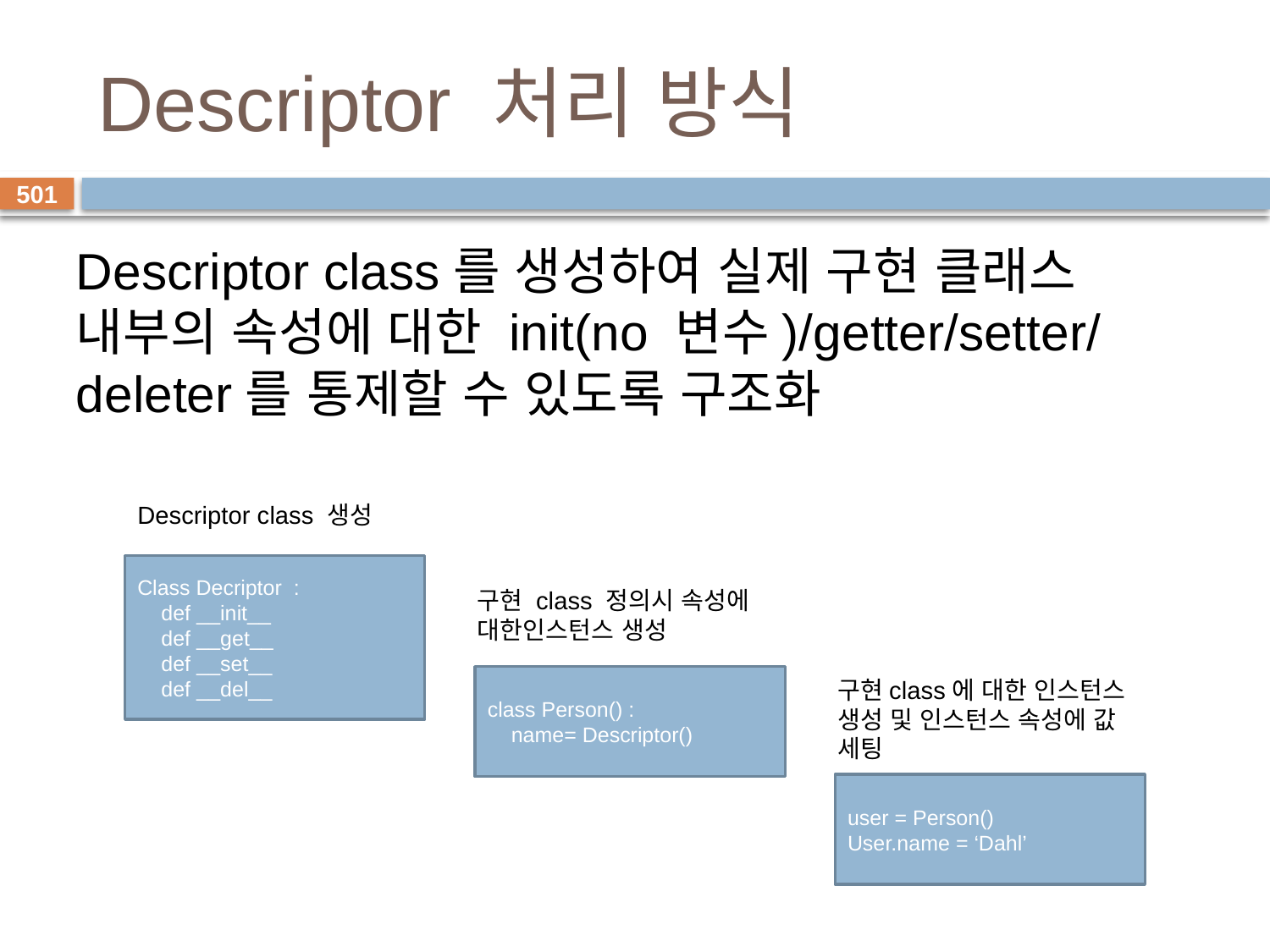

# Descriptor 처리 방식
501
Descriptor class를 생성하여 실제 구현 클래스 내부의 속성에 대한 init(no 변수)/getter/setter/deleter를 통제할 수 있도록 구조화
Descriptor class 생성
Class Decriptor  :
    def __init__
    def __get__
    def __set__
    def __del__
구현 class 정의시 속성에 대한인스턴스 생성
class Person() :
    name= Descriptor()
구현class에 대한 인스턴스 생성 및 인스턴스 속성에 값 세팅
user = Person()
User.name = ‘Dahl’